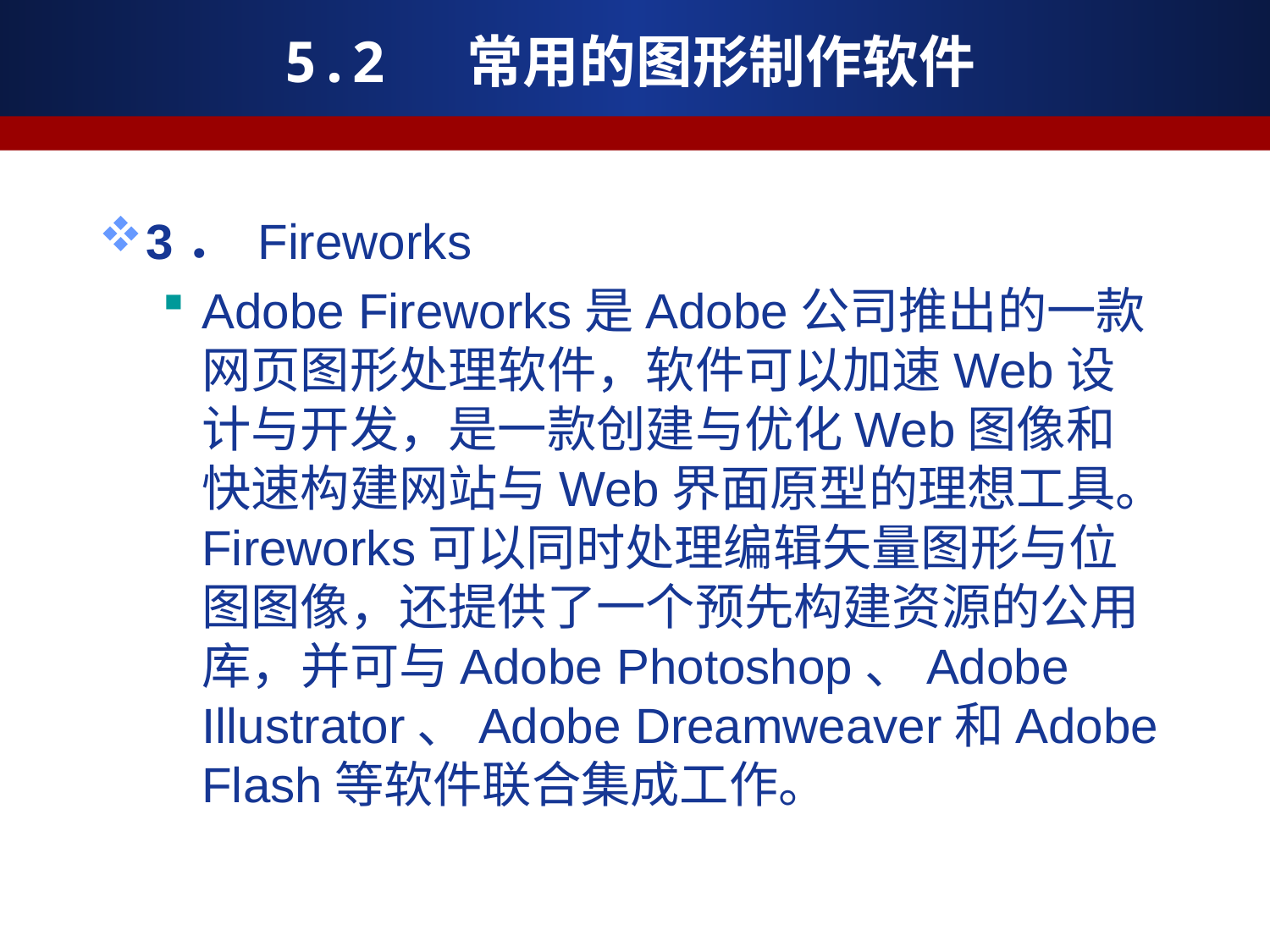

# 5.2  常用的图形制作软件
3． Fireworks
Adobe Fireworks是Adobe公司推出的一款网页图形处理软件，软件可以加速Web设计与开发，是一款创建与优化Web图像和快速构建网站与Web界面原型的理想工具。Fireworks可以同时处理编辑矢量图形与位图图像，还提供了一个预先构建资源的公用库，并可与Adobe Photoshop、Adobe Illustrator、Adobe Dreamweaver和Adobe Flash等软件联合集成工作。